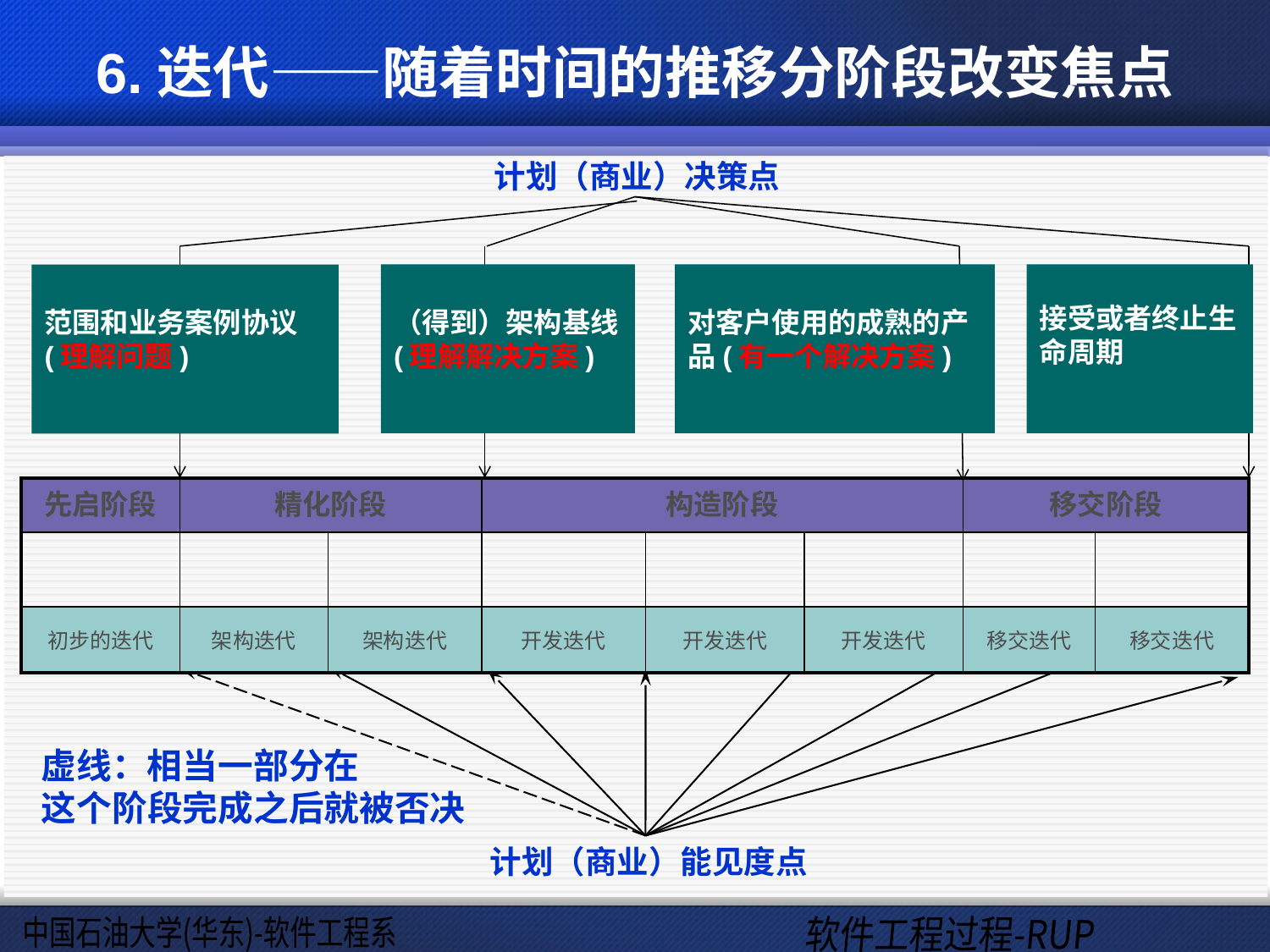

# 6.迭代——随着时间的推移分阶段改变焦点

计划（商业）决策点

范围和业务案例协议
(理解问题)

（得到）架构基线
(理解解决方案)

对客户使用的成熟的产品(有一个解决方案)

接受或者终止生命周期
| 先启阶段 | 精化阶段 |  | 构造阶段 |  |  | 移交阶段 |  |
| --- | --- | --- | --- | --- | --- | --- | --- |
|  |  |  |  |  |  |  |  |
| 初步的迭代 | 架构迭代 | 架构迭代 | 开发迭代 | 开发迭代 | 开发迭代 | 移交迭代 | 移交迭代 |

计划（商业）能见度点
虚线：相当一部分在
这个阶段完成之后就被否决